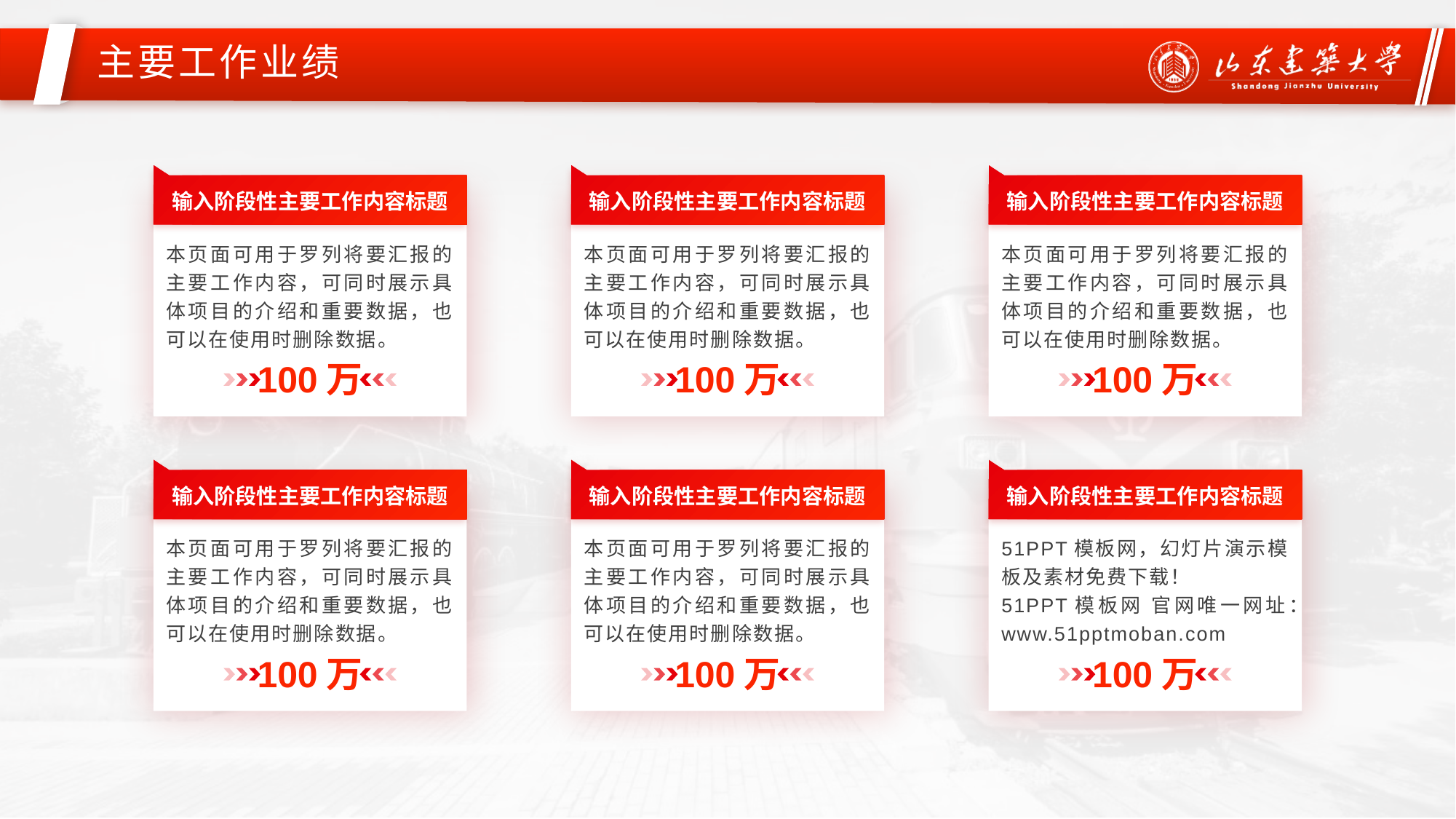

主要工作业绩
输入阶段性主要工作内容标题

本页面可用于罗列将要汇报的主要工作内容，可同时展示具体项目的介绍和重要数据，也可以在使用时删除数据。
100万

输入阶段性主要工作内容标题

本页面可用于罗列将要汇报的主要工作内容，可同时展示具体项目的介绍和重要数据，也可以在使用时删除数据。
100万

输入阶段性主要工作内容标题

本页面可用于罗列将要汇报的主要工作内容，可同时展示具体项目的介绍和重要数据，也可以在使用时删除数据。
100万

输入阶段性主要工作内容标题

本页面可用于罗列将要汇报的主要工作内容，可同时展示具体项目的介绍和重要数据，也可以在使用时删除数据。
100万

输入阶段性主要工作内容标题

本页面可用于罗列将要汇报的主要工作内容，可同时展示具体项目的介绍和重要数据，也可以在使用时删除数据。
100万

输入阶段性主要工作内容标题

51PPT模板网，幻灯片演示模板及素材免费下载！
51PPT模板网 官网唯一网址：www.51pptmoban.com
100万